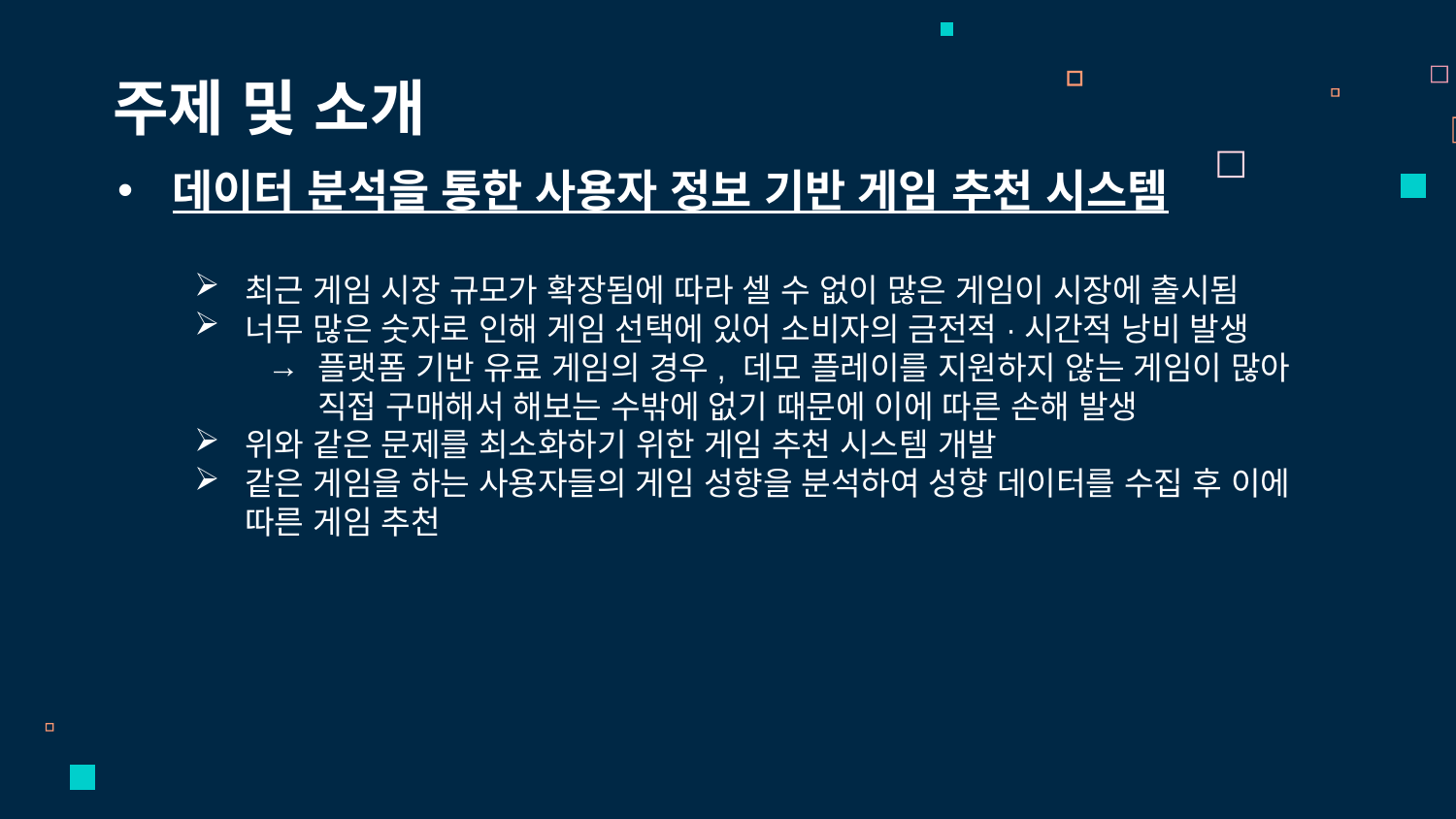

주제 및 소개
데이터 분석을 통한 사용자 정보 기반 게임 추천 시스템

최근 게임 시장 규모가 확장됨에 따라 셀 수 없이 많은 게임이 시장에 출시됨
너무 많은 숫자로 인해 게임 선택에 있어 소비자의 금전적·시간적 낭비 발생
플랫폼 기반 유료 게임의 경우, 데모 플레이를 지원하지 않는 게임이 많아 직접 구매해서 해보는 수밖에 없기 때문에 이에 따른 손해 발생
위와 같은 문제를 최소화하기 위한 게임 추천 시스템 개발
같은 게임을 하는 사용자들의 게임 성향을 분석하여 성향 데이터를 수집 후 이에 따른 게임 추천